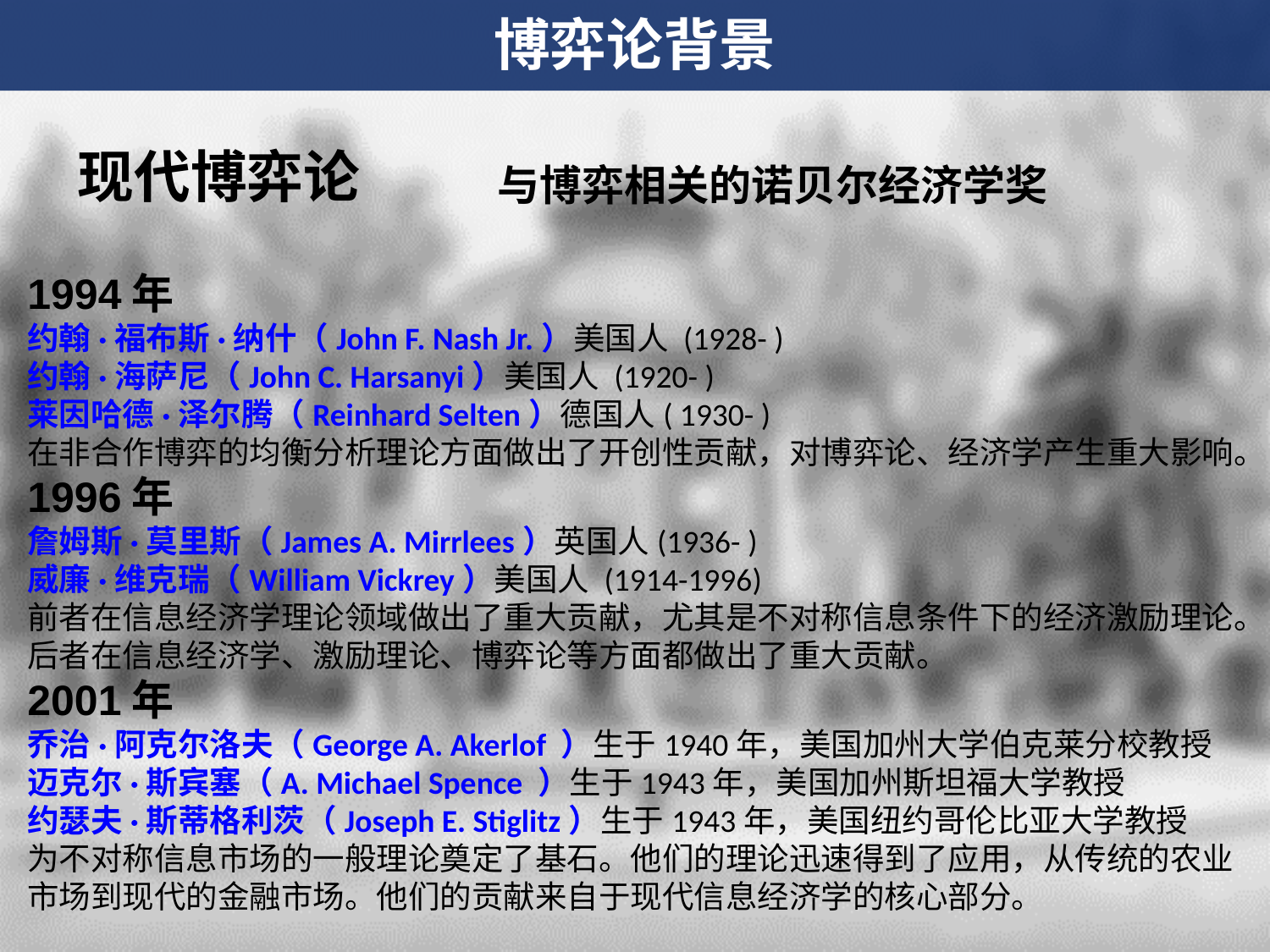

博弈论背景
现代博弈论
与博弈相关的诺贝尔经济学奖
1994年
约翰·福布斯·纳什（John F. Nash Jr.）美国人 (1928- ) 
约翰·海萨尼（John C. Harsanyi）美国人 (1920- ) 
莱因哈德·泽尔腾（Reinhard Selten）德国人( 1930- ) 
在非合作博弈的均衡分析理论方面做出了开创性贡献，对博弈论、经济学产生重大影响。
1996年
詹姆斯·莫里斯（James A. Mirrlees）英国人(1936- ) 
威廉·维克瑞（William Vickrey）美国人 (1914-1996) 
前者在信息经济学理论领域做出了重大贡献，尤其是不对称信息条件下的经济激励理论。后者在信息经济学、激励理论、博弈论等方面都做出了重大贡献。
2001年
乔治·阿克尔洛夫（George A. Akerlof ）生于1940年，美国加州大学伯克莱分校教授 
迈克尔·斯宾塞（A. Michael Spence ）生于1943年，美国加州斯坦福大学教授 
约瑟夫·斯蒂格利茨（Joseph E. Stiglitz）生于1943年，美国纽约哥伦比亚大学教授 
为不对称信息市场的一般理论奠定了基石。他们的理论迅速得到了应用，从传统的农业市场到现代的金融市场。他们的贡献来自于现代信息经济学的核心部分。